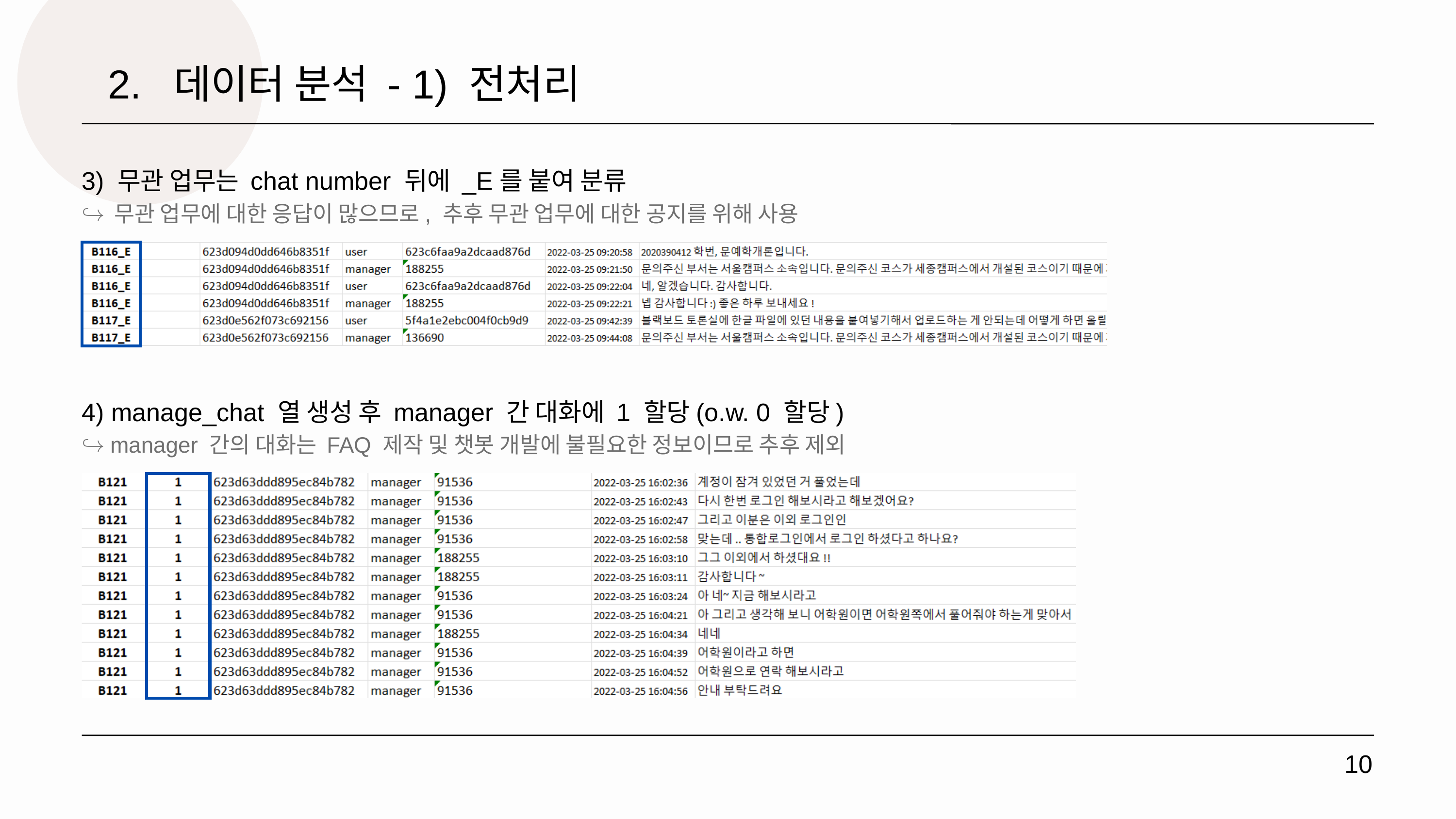

2.  데이터 분석 - 1) 전처리

3) 무관 업무는 chat number 뒤에 _E를 붙여 분류
↪ 무관 업무에 대한 응답이 많으므로, 추후 무관 업무에 대한 공지를 위해 사용

4) manage_chat 열 생성 후 manager 간 대화에 1 할당(o.w. 0 할당)
↪ manager 간의 대화는 FAQ 제작 및 챗봇 개발에 불필요한 정보이므로 추후 제외

10